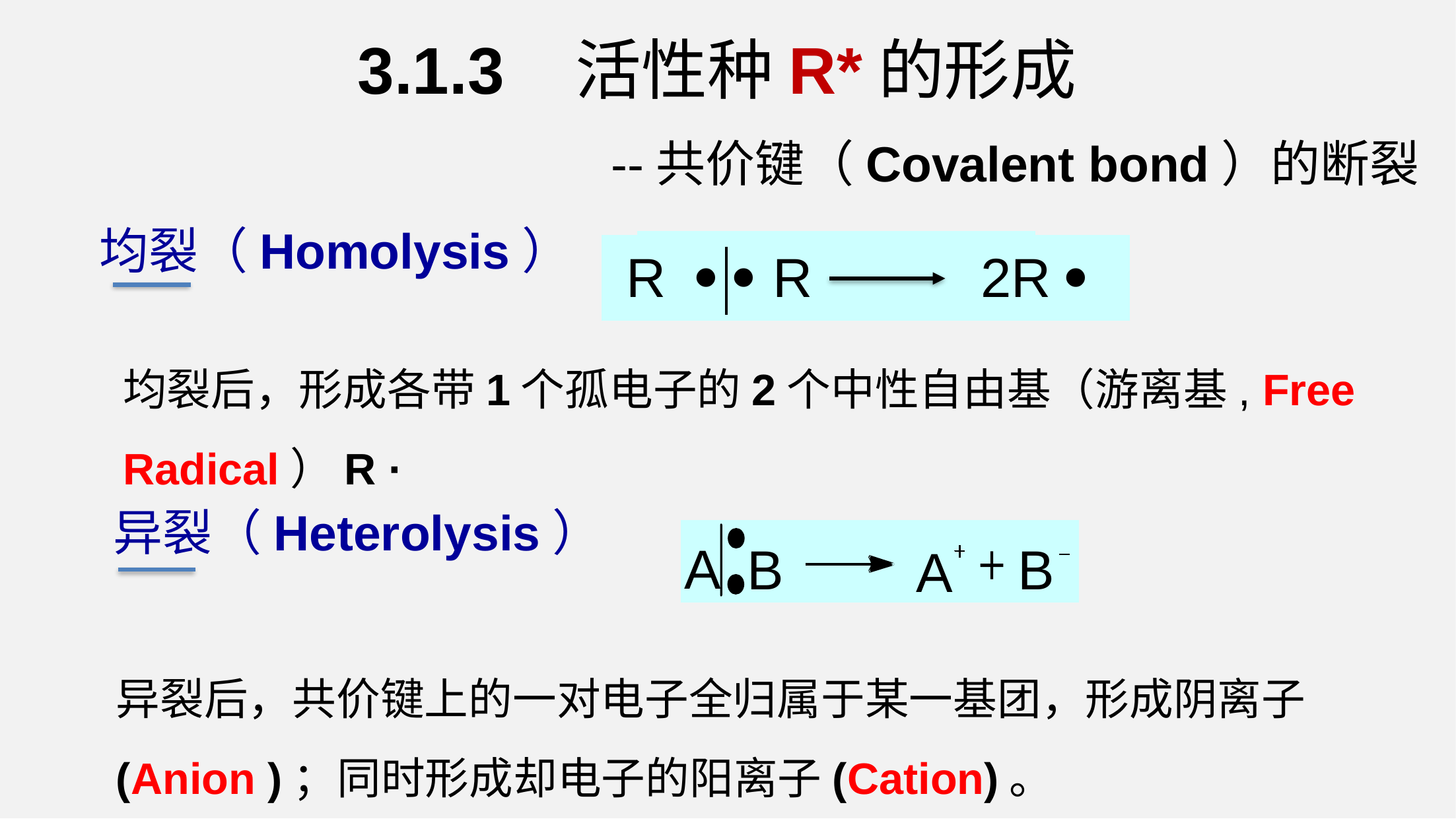

3.1.3   活性种R*的形成
--共价键（Covalent bond）的断裂

均裂（Homolysis）

R  • • R           2R •

均裂后，形成各带1个孤电子的2个中性自由基（游离基, Free Radical）R ·

异裂（Heterolysis）

A
B
B
A

异裂后，共价键上的一对电子全归属于某一基团，形成阴离子(Anion )；同时形成却电子的阳离子(Cation)。